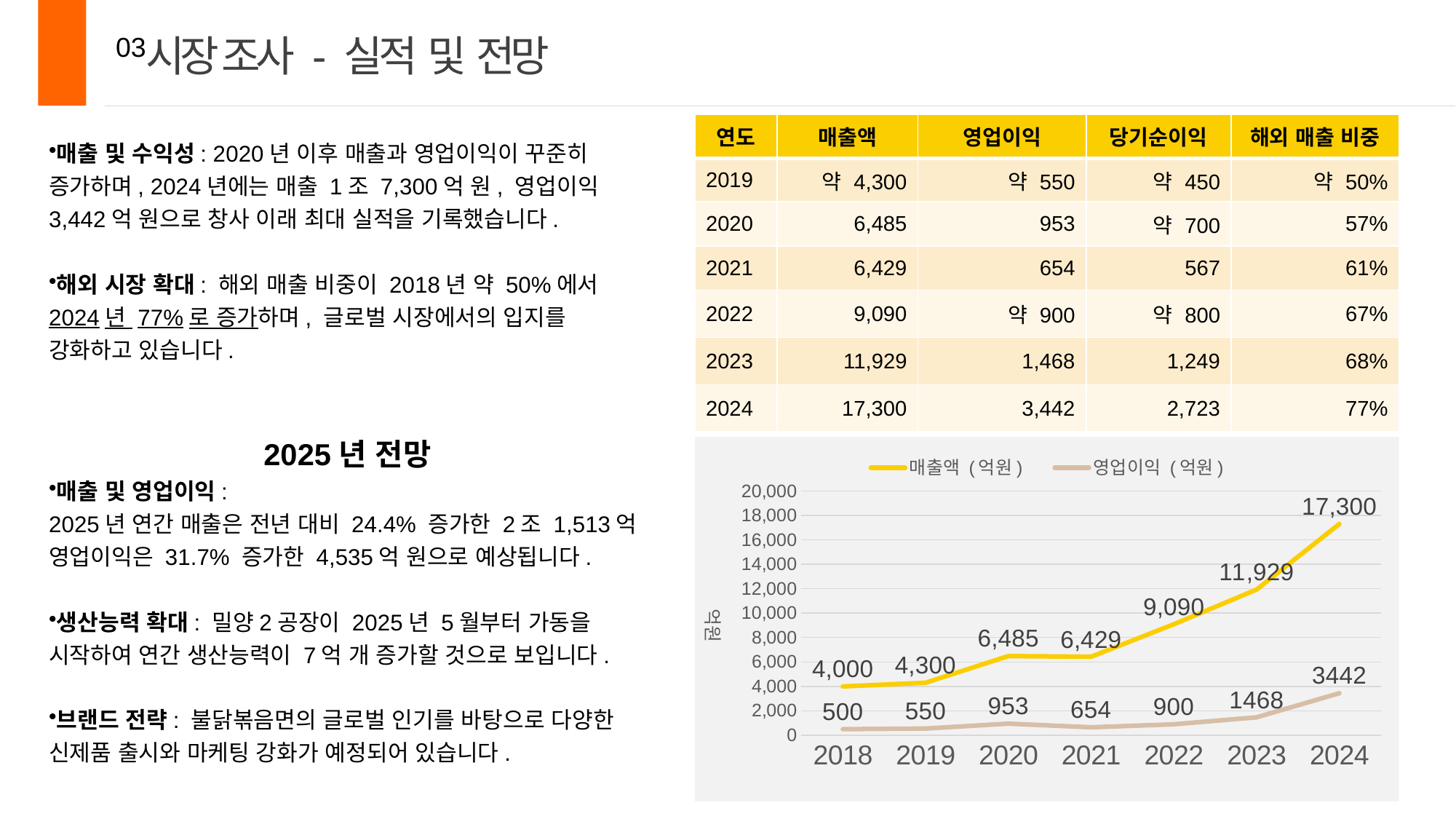

시장 조사 - 실적  및  전망
03
| 연도 | 매출액 | 영업이익 | 당기순이익 | 해외 매출 비중 |
| --- | --- | --- | --- | --- |
| 2019 | 약 4,300 | 약 550 | 약 450 | 약 50% |
| 2020 | 6,485 | 953 | 약 700 | 57% |
| 2021 | 6,429 | 654 | 567 | 61% |
| 2022 | 9,090 | 약 900 | 약 800 | 67% |
| 2023 | 11,929 | 1,468 | 1,249 | 68% |
| 2024 | 17,300 | 3,442 | 2,723 | 77% |
매출 및 수익성: 2020년 이후 매출과 영업이익이 꾸준히 증가하며, 2024년에는 매출 1조 7,300억 원, 영업이익 3,442억 원으로 창사 이래 최대 실적을 기록했습니다.

해외 시장 확대: 해외 매출 비중이 2018년 약 50%에서 2024년 77%로 증가하며, 글로벌 시장에서의 입지를 강화하고 있습니다.

2025년 전망
매출 및 영업이익:
2025년 연간 매출은 전년 대비 24.4% 증가한 2조 1,513억 영업이익은 31.7% 증가한 4,535억 원으로 예상됩니다.

생산능력 확대: 밀양2공장이 2025년 5월부터 가동을 시작하여 연간 생산능력이 7억 개 증가할 것으로 보입니다.

브랜드 전략: 불닭볶음면의 글로벌 인기를 바탕으로 다양한 신제품 출시와 마케팅 강화가 예정되어 있습니다.

### Chart

| Category | 매출액 (억원) | 영업이익 (억원) |
|---|---|---|
| 2018 | 4000.0 | 500.0 |
| 2019 | 4300.0 | 550.0 |
| 2020 | 6485.0 | 953.0 |
| 2021 | 6429.0 | 654.0 |
| 2022 | 9090.0 | 900.0 |
| 2023 | 11929.0 | 1468.0 |
| 2024 | 17300.0 | 3442.0 |